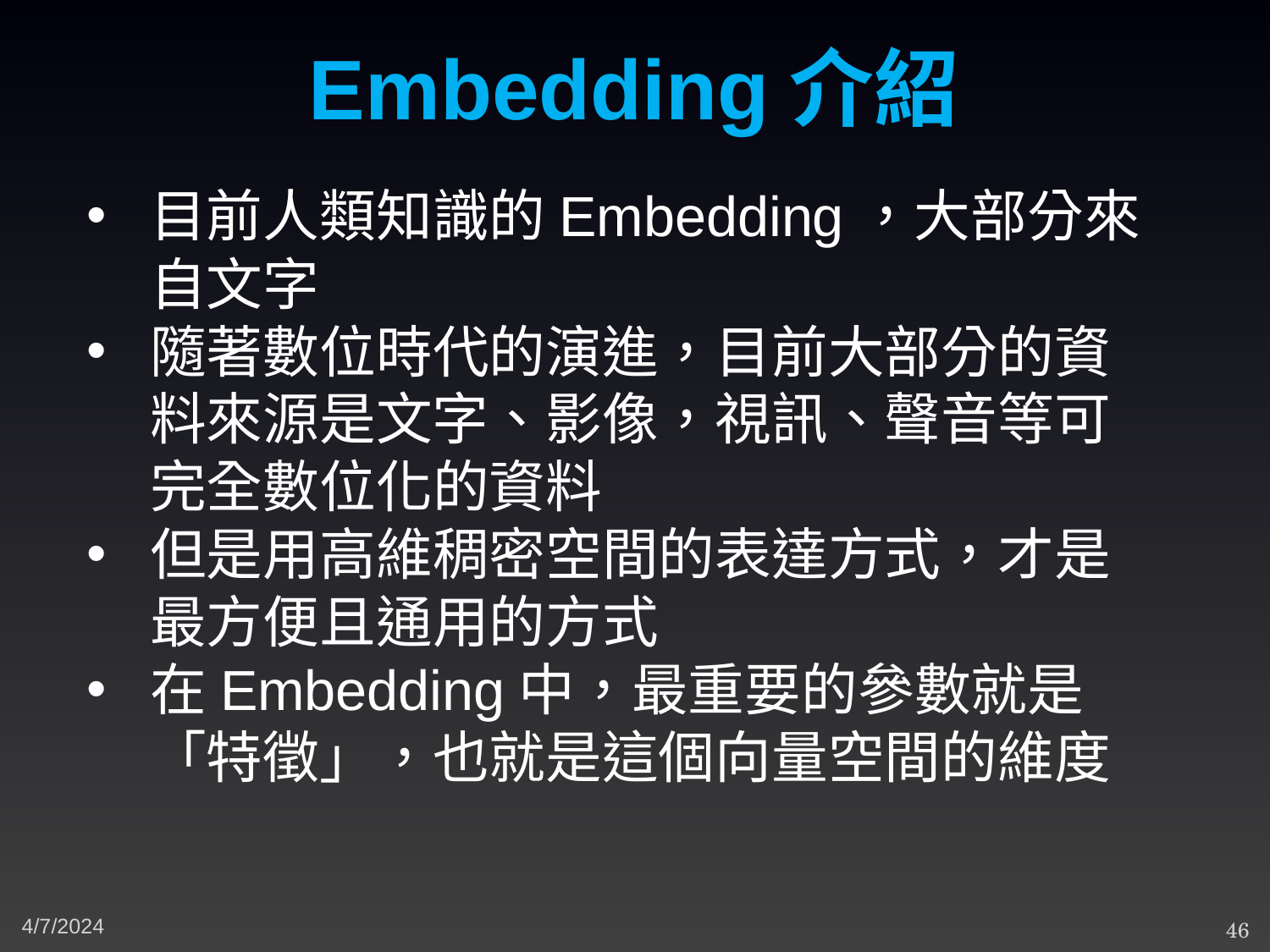

Embedding介紹
目前人類知識的Embedding，大部分來自文字
隨著數位時代的演進，目前大部分的資料來源是文字、影像，視訊、聲音等可完全數位化的資料
但是用高維稠密空間的表達方式，才是最方便且通用的方式
在Embedding中，最重要的參數就是「特徵」，也就是這個向量空間的維度
4/7/2024
46